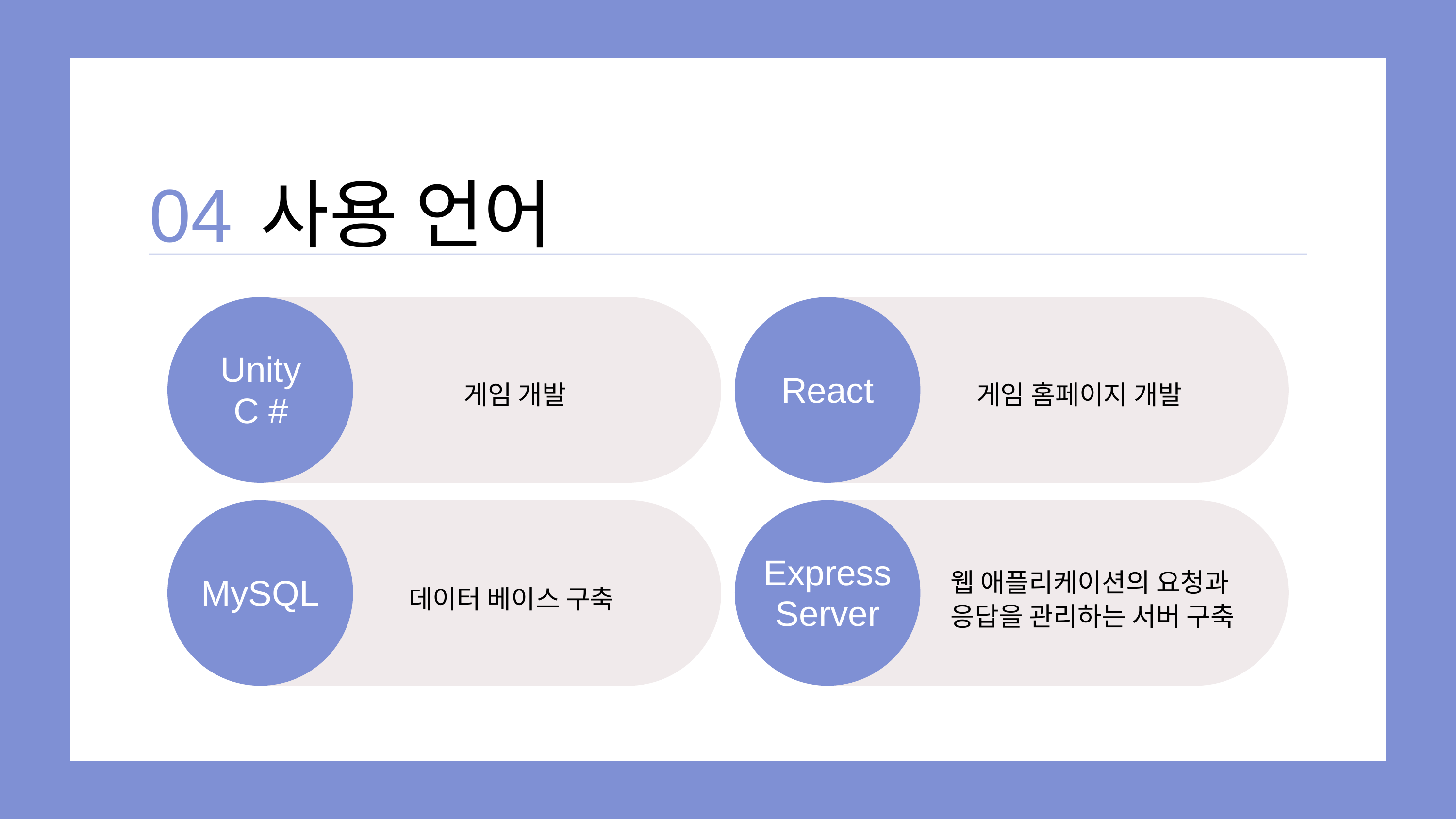

04
사용 언어

Unity
C #
React
게임 개발
게임 홈페이지 개발

Express
Server
웹 애플리케이션의 요청과 응답을 관리하는 서버 구축
MySQL
데이터 베이스 구축